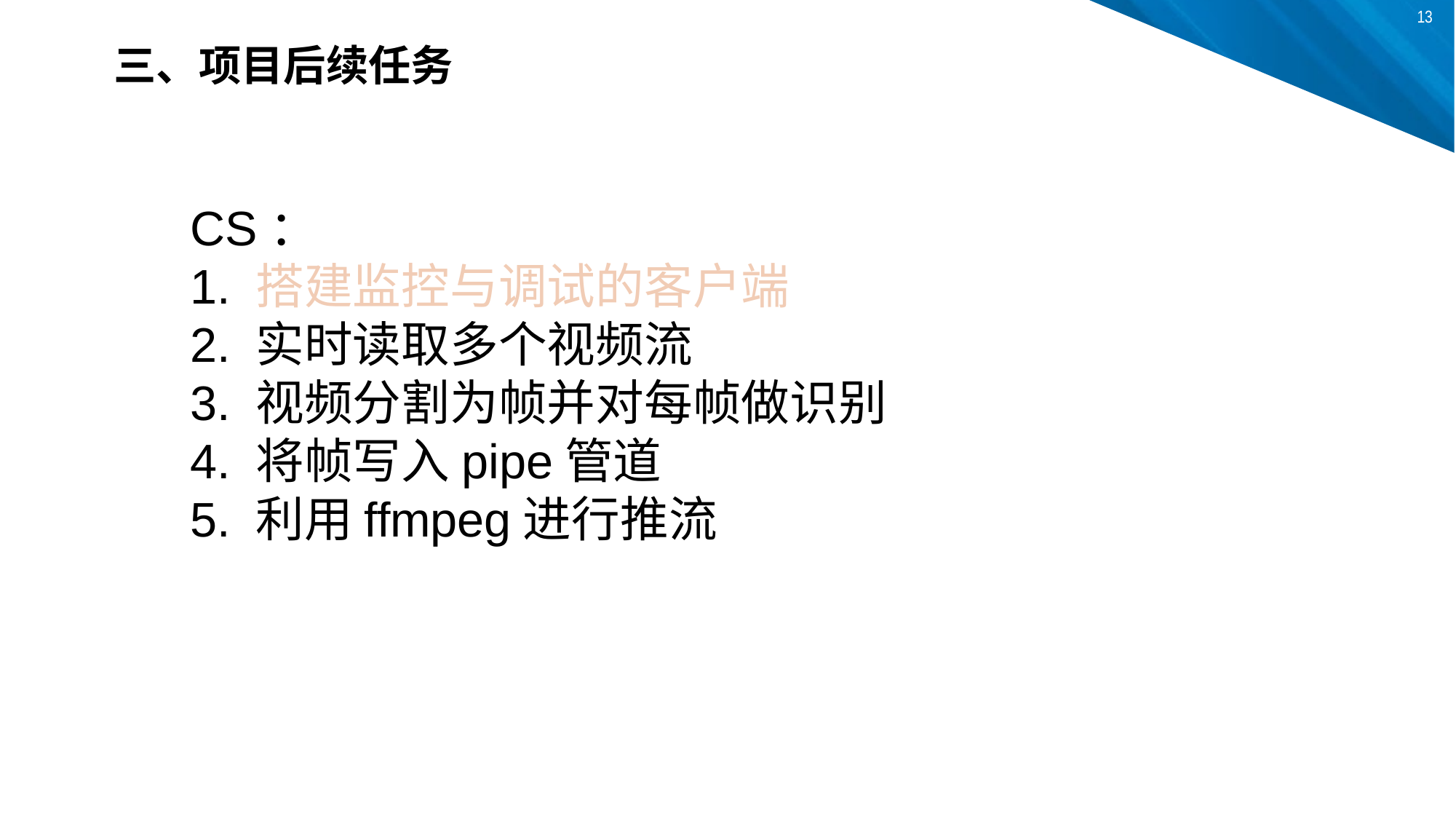

三、项目后续任务
CS：
1. 搭建监控与调试的客户端
2. 实时读取多个视频流
3. 视频分割为帧并对每帧做识别
4. 将帧写入pipe管道
5. 利用ffmpeg进行推流